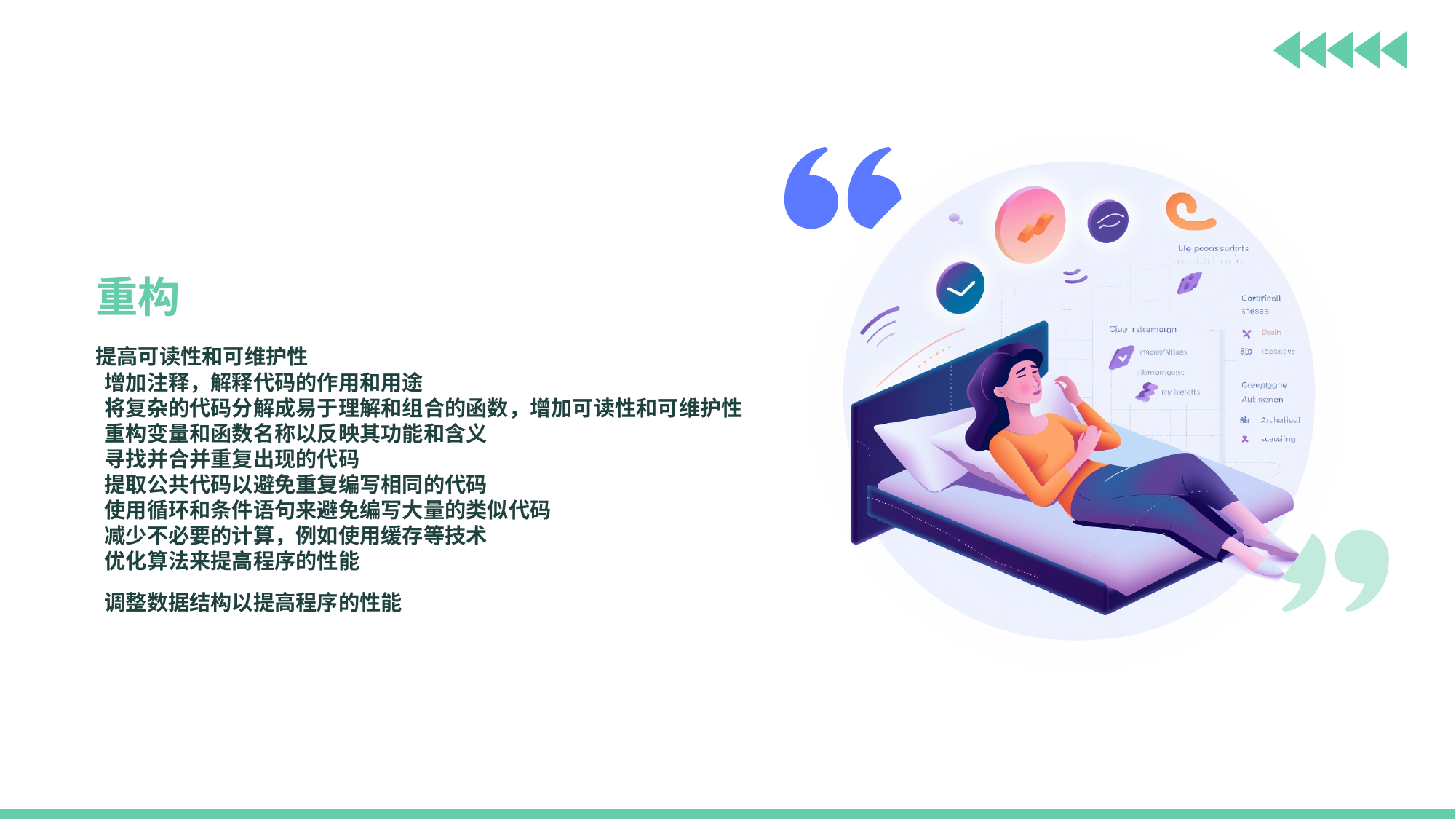

重构
提高可读性和可维护性
 增加注释，解释代码的作用和用途
 将复杂的代码分解成易于理解和组合的函数，增加可读性和可维护性
 重构变量和函数名称以反映其功能和含义
 寻找并合并重复出现的代码
 提取公共代码以避免重复编写相同的代码
 使用循环和条件语句来避免编写大量的类似代码
 减少不必要的计算，例如使用缓存等技术
 优化算法来提高程序的性能
 调整数据结构以提高程序的性能